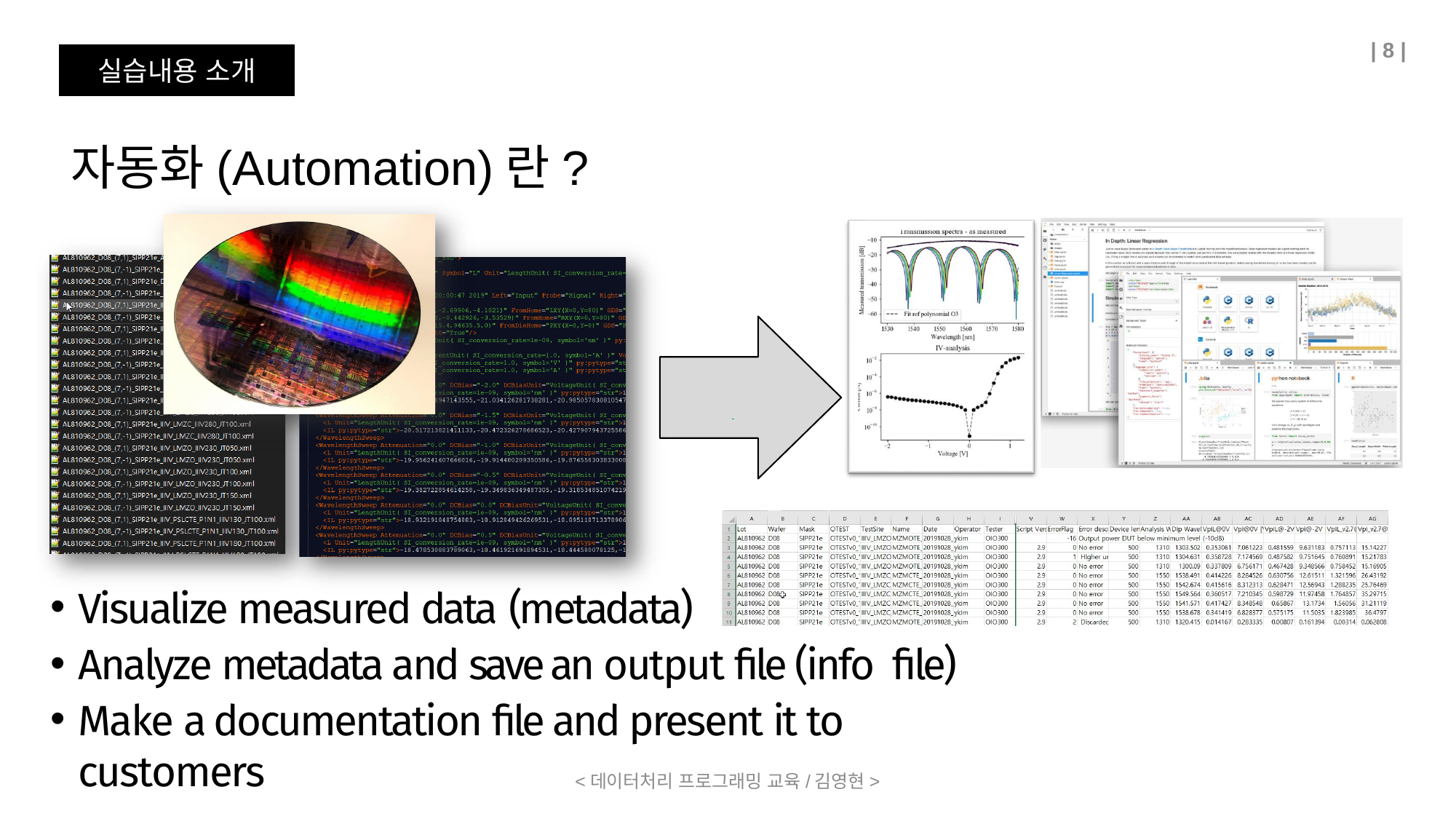

| 8 |
실습내용 소개

자동화(Automation)란?

Visualize measured data (metadata)
Analyze metadata and save an output file (info file)
Make a documentation file and present it to customers
<데이터처리 프로그래밍 교육/김영현>